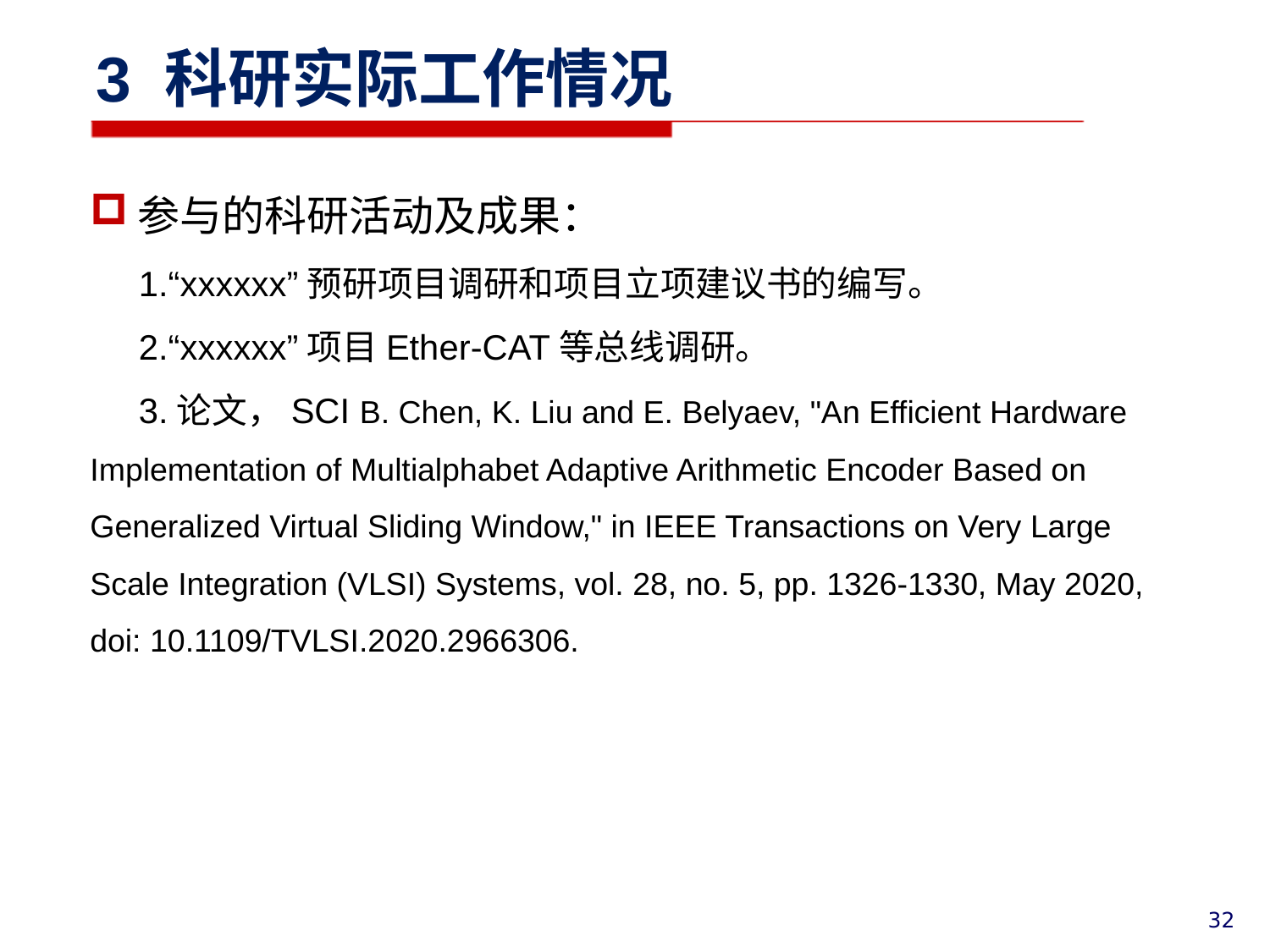

3 科研实际工作情况

参与的科研活动及成果：
     1.“xxxxxx”预研项目调研和项目立项建议书的编写。
     2.“xxxxxx”项目Ether-CAT等总线调研。
     3.论文，SCI B. Chen, K. Liu and E. Belyaev, "An Efficient Hardware Implementation of Multialphabet Adaptive Arithmetic Encoder Based on Generalized Virtual Sliding Window," in IEEE Transactions on Very Large Scale Integration (VLSI) Systems, vol. 28, no. 5, pp. 1326-1330, May 2020, doi: 10.1109/TVLSI.2020.2966306.

32
32